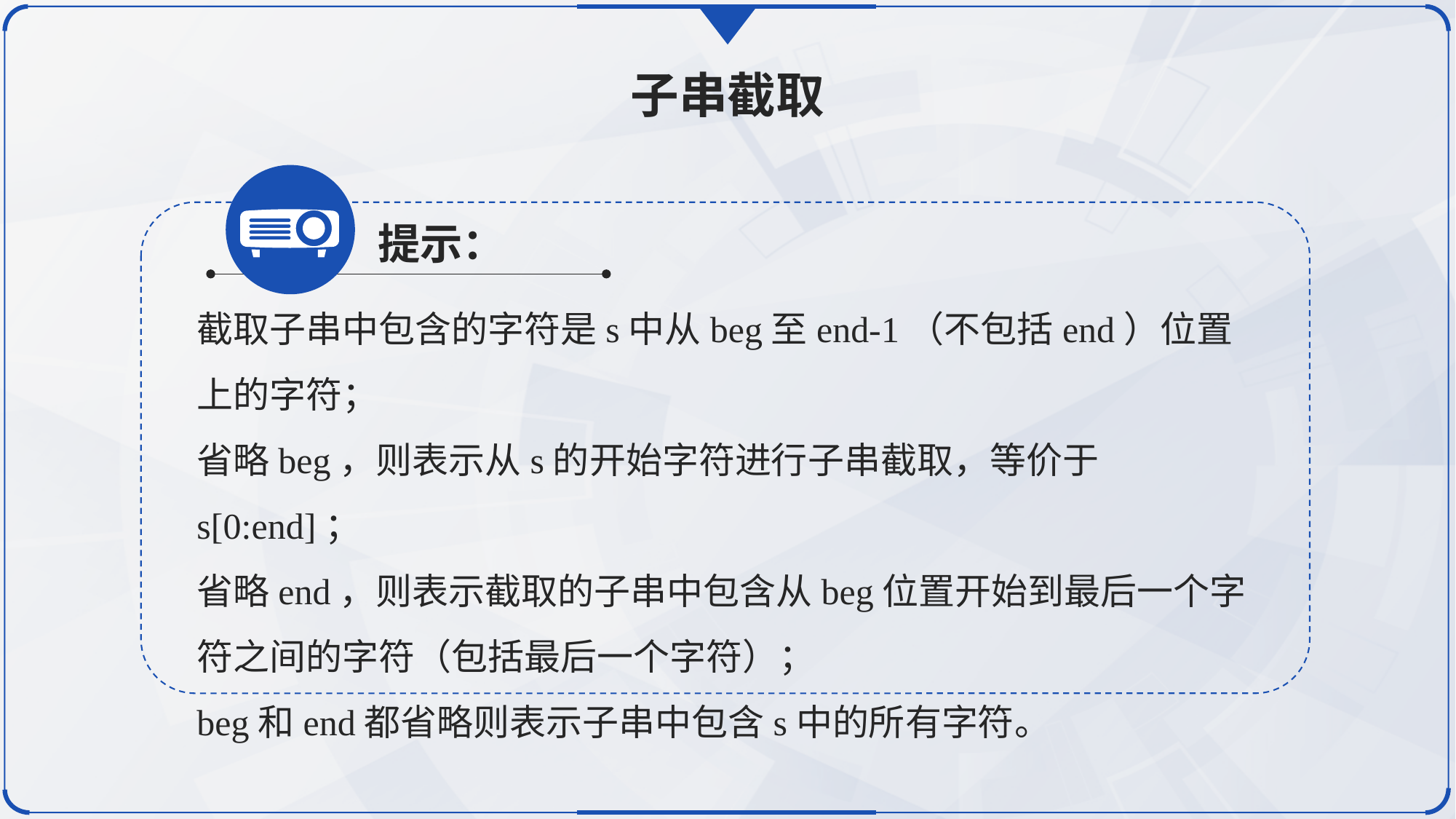

子串截取

提示：
截取子串中包含的字符是s中从beg至end-1（不包括end）位置上的字符；
省略beg，则表示从s的开始字符进行子串截取，等价于s[0:end]；
省略end，则表示截取的子串中包含从beg位置开始到最后一个字符之间的字符（包括最后一个字符）；
beg和end都省略则表示子串中包含s中的所有字符。